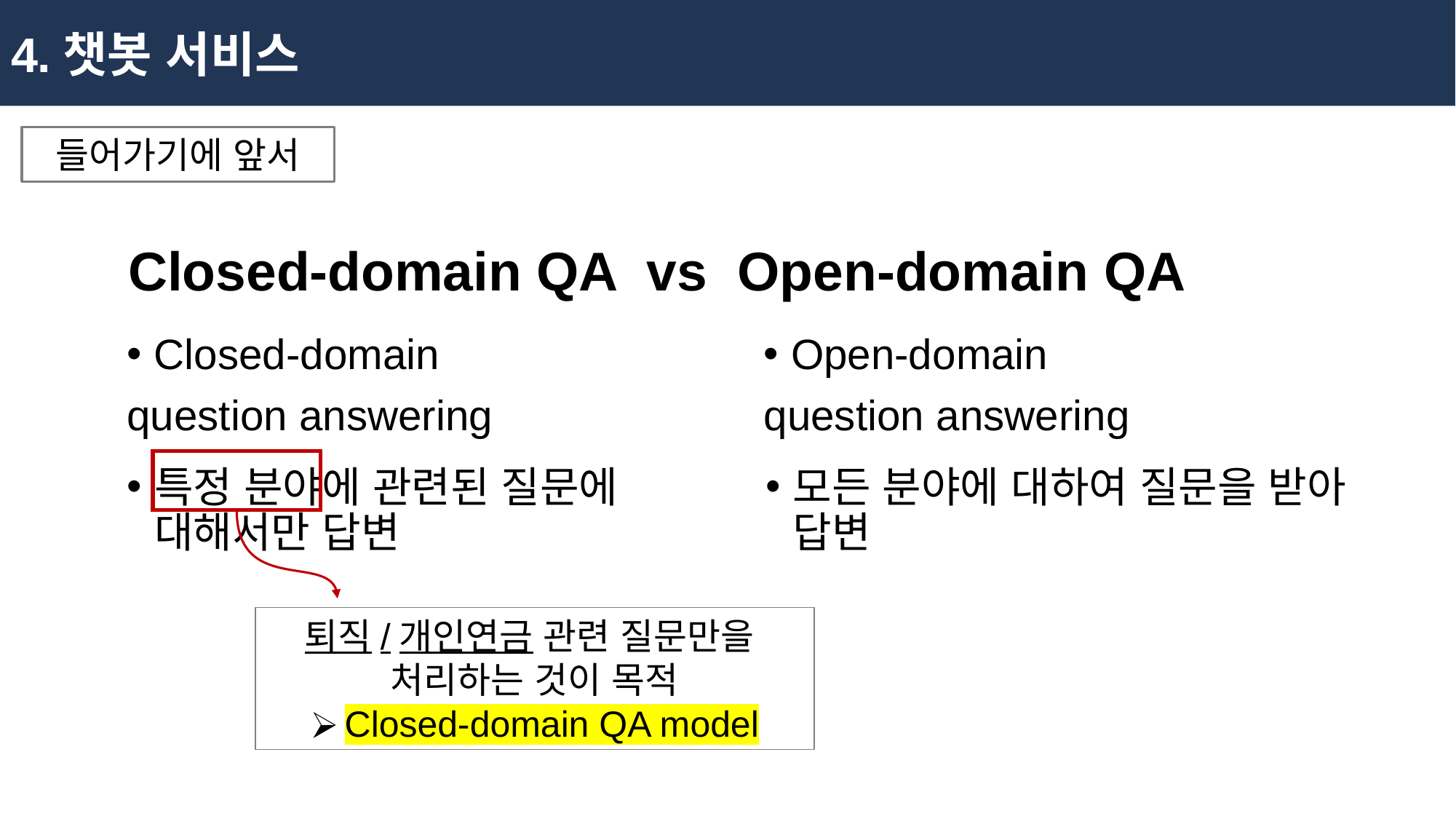

4.챗봇 서비스
들어가기에 앞서
# Closed-domain QA  vs  Open-domain QA
Closed-domain
question answering
Open-domain
question answering

특정 분야에 관련된 질문에 대해서만 답변
모든 분야에 대하여 질문을 받아 답변
퇴직/개인연금 관련 질문만을
처리하는 것이 목적
Closed-domain QA model